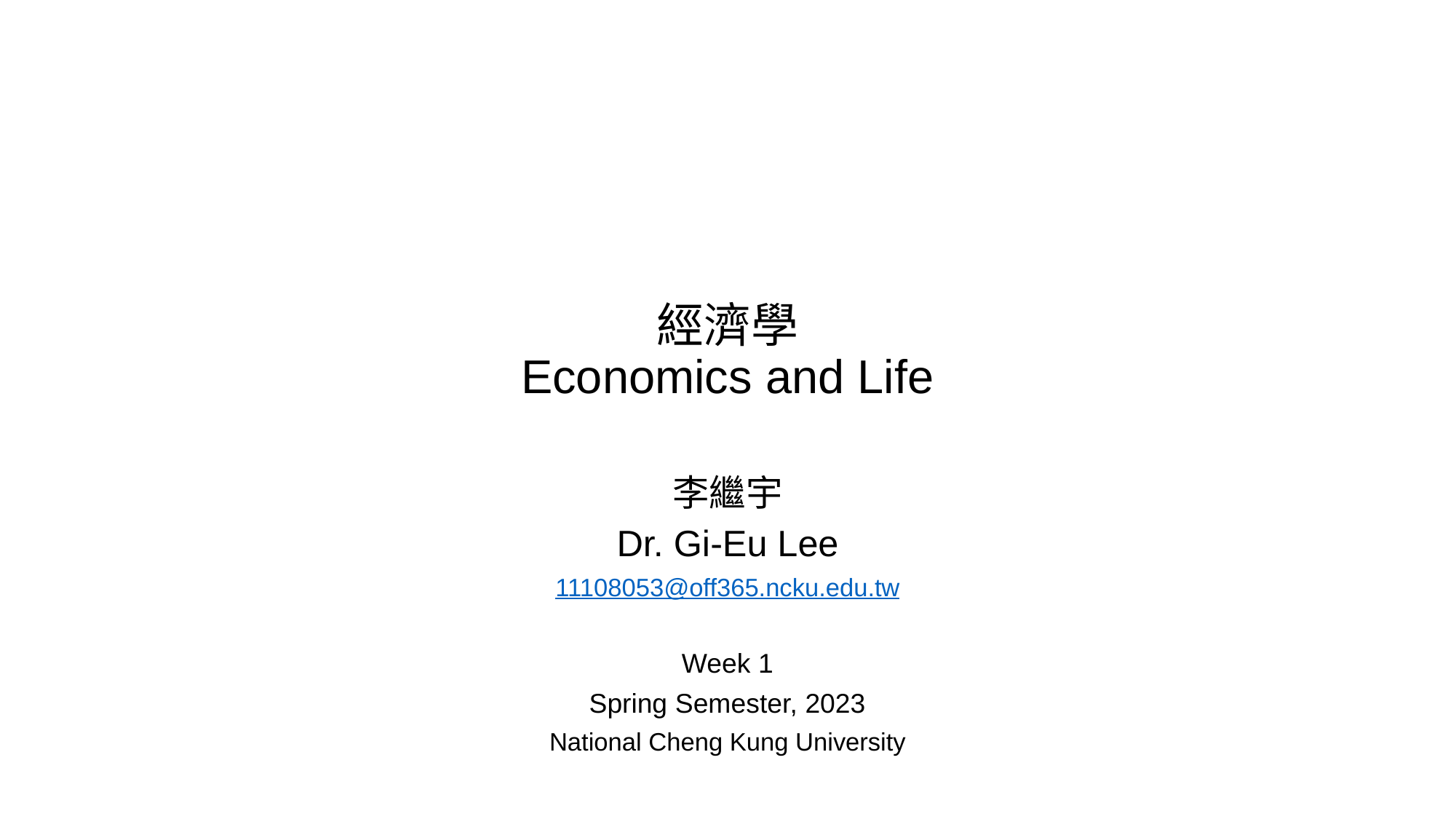

# 經濟學 Economics and Life
李繼宇
Dr. Gi-Eu Lee
11108053@off365.ncku.edu.tw

Week 1
Spring Semester, 2023
National Cheng Kung University